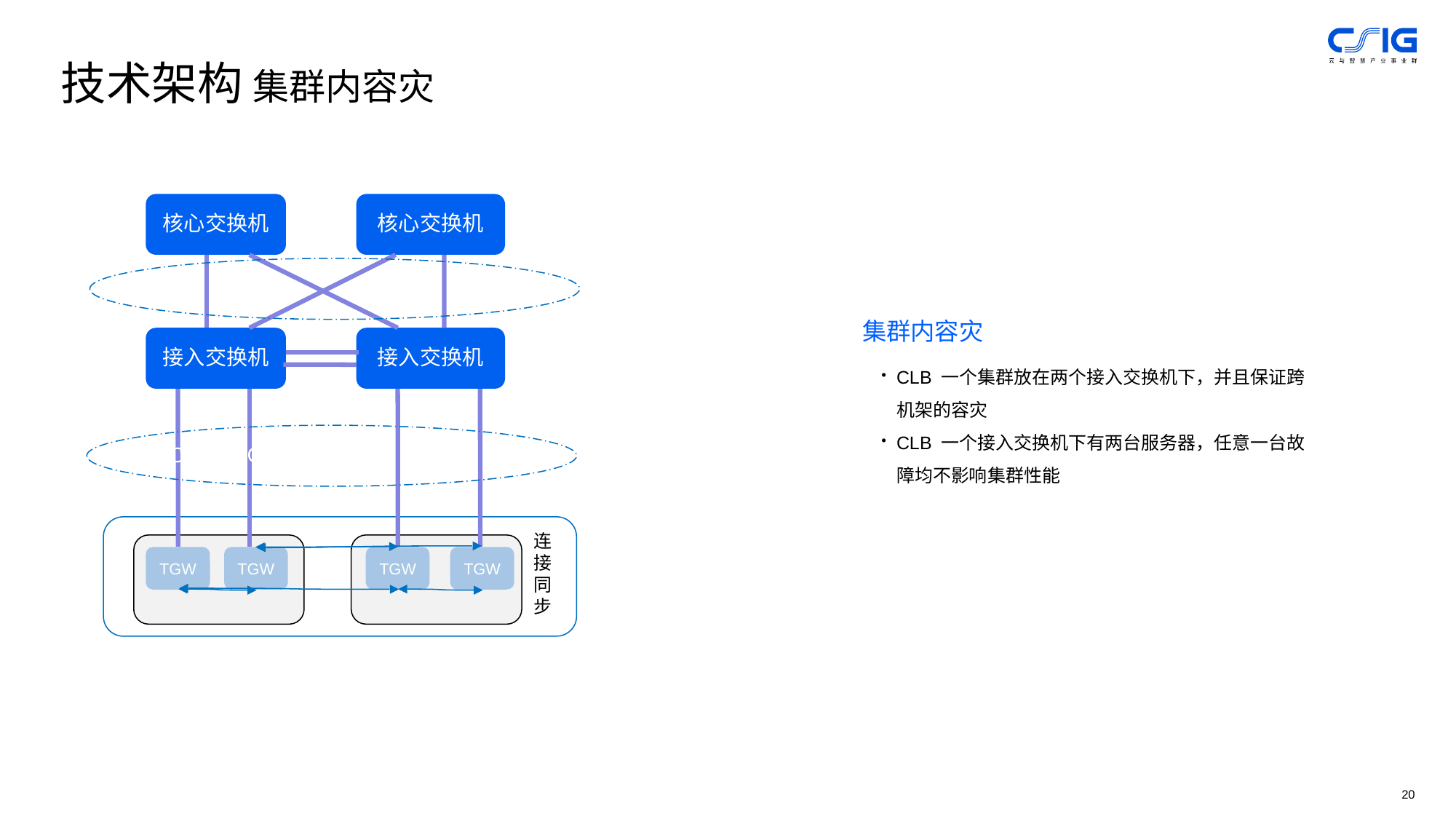

技术架构 集群内容灾
核心交换机
核心交换机

接入交换机
接入交换机
OSPF/BGP

连
接
同
步

TGW
TGW
TGW
TGW
集群内容灾
CLB 一个集群放在两个接入交换机下，并且保证跨机架的容灾
CLB 一个接入交换机下有两台服务器，任意一台故障均不影响集群性能

20